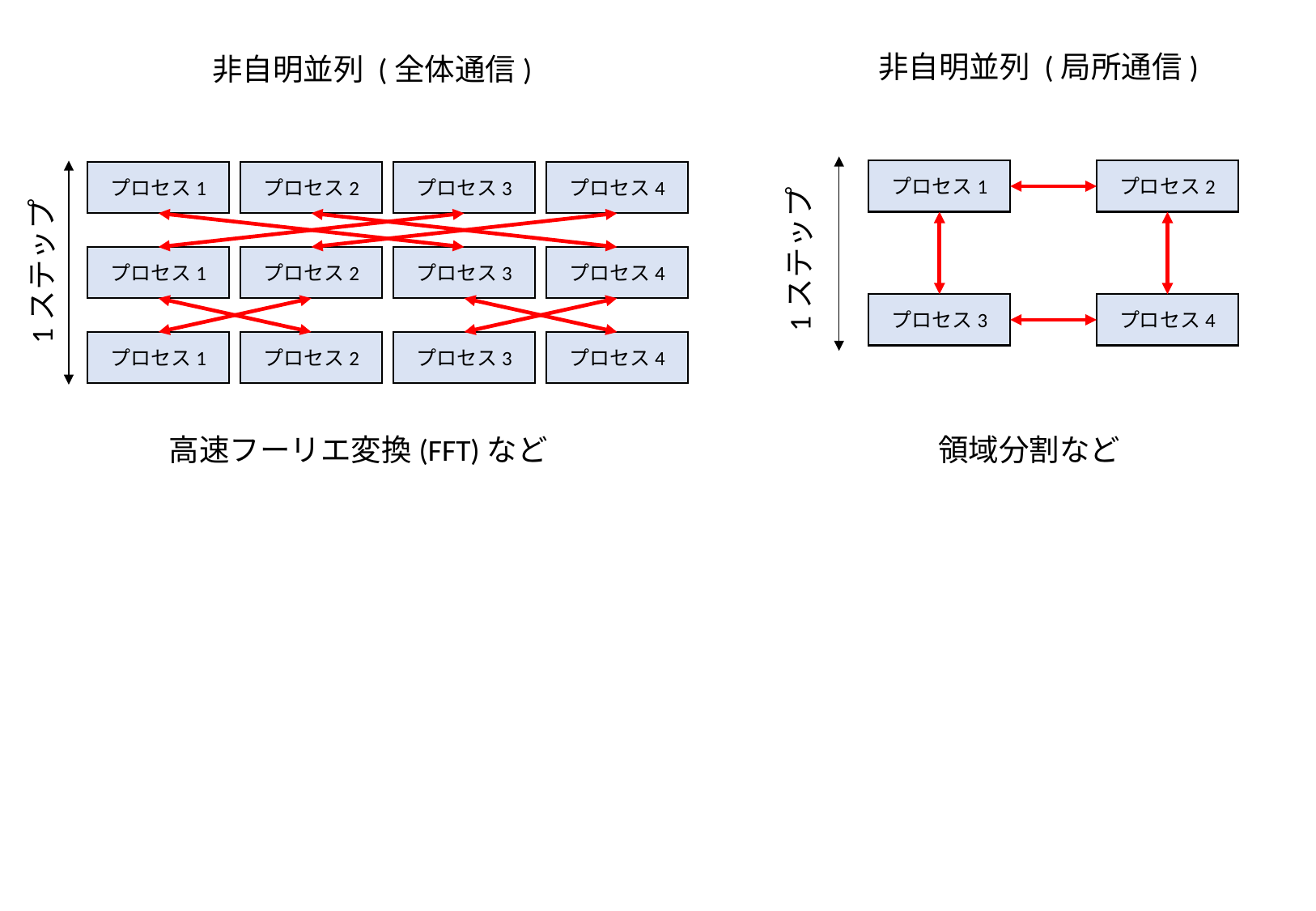

非自明並列 (局所通信)
非自明並列 (全体通信)
プロセス1
プロセス2
プロセス1
プロセス2
プロセス3
プロセス4
1ステップ
プロセス1
プロセス2
プロセス3
プロセス4
1ステップ
プロセス3
プロセス4
プロセス1
プロセス2
プロセス3
プロセス4
高速フーリエ変換(FFT)など
領域分割など